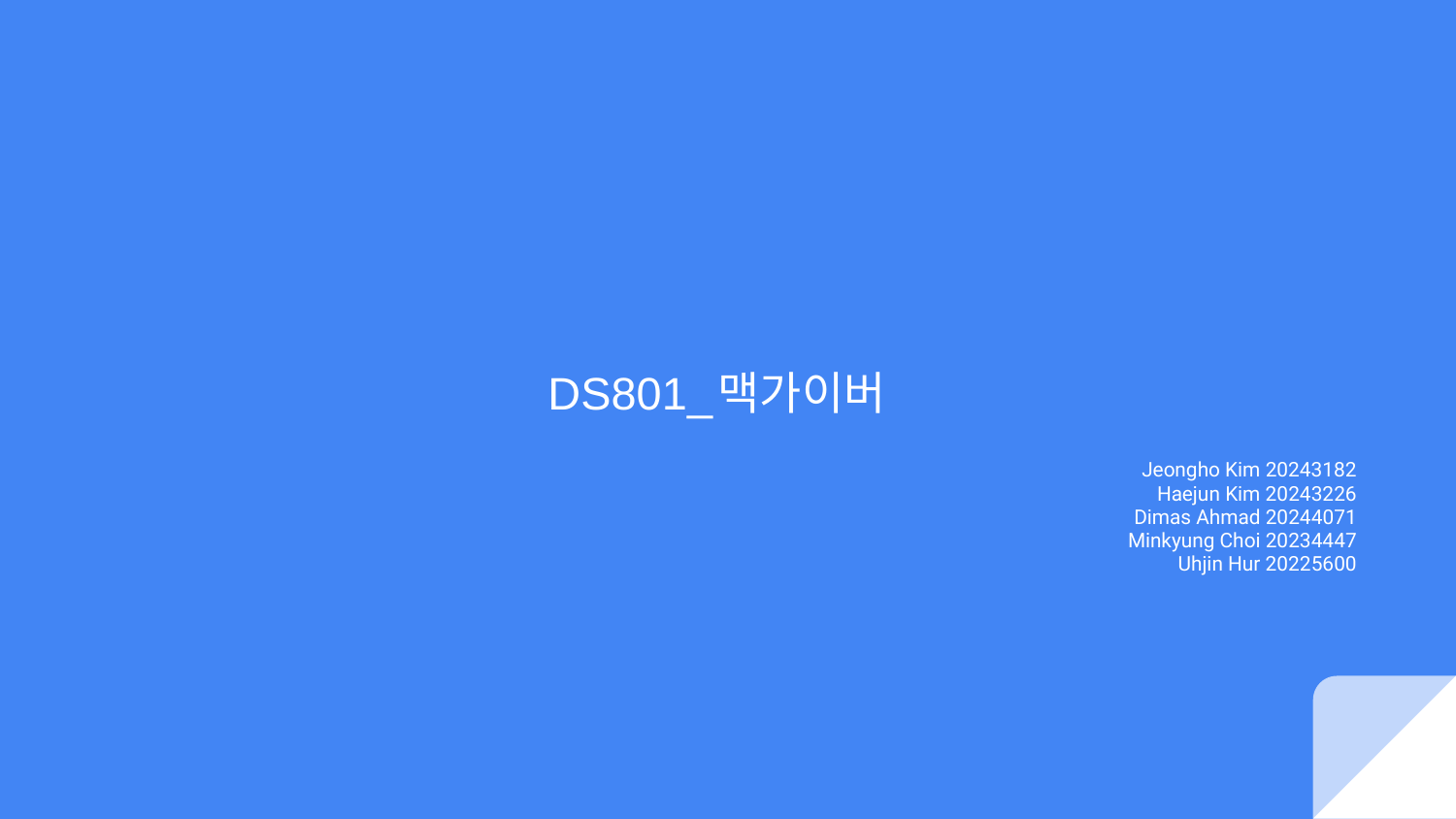

# DS801_맥가이버
Jeongho Kim 20243182
Haejun Kim 20243226
Dimas Ahmad 20244071
Minkyung Choi 20234447
Uhjin Hur 20225600